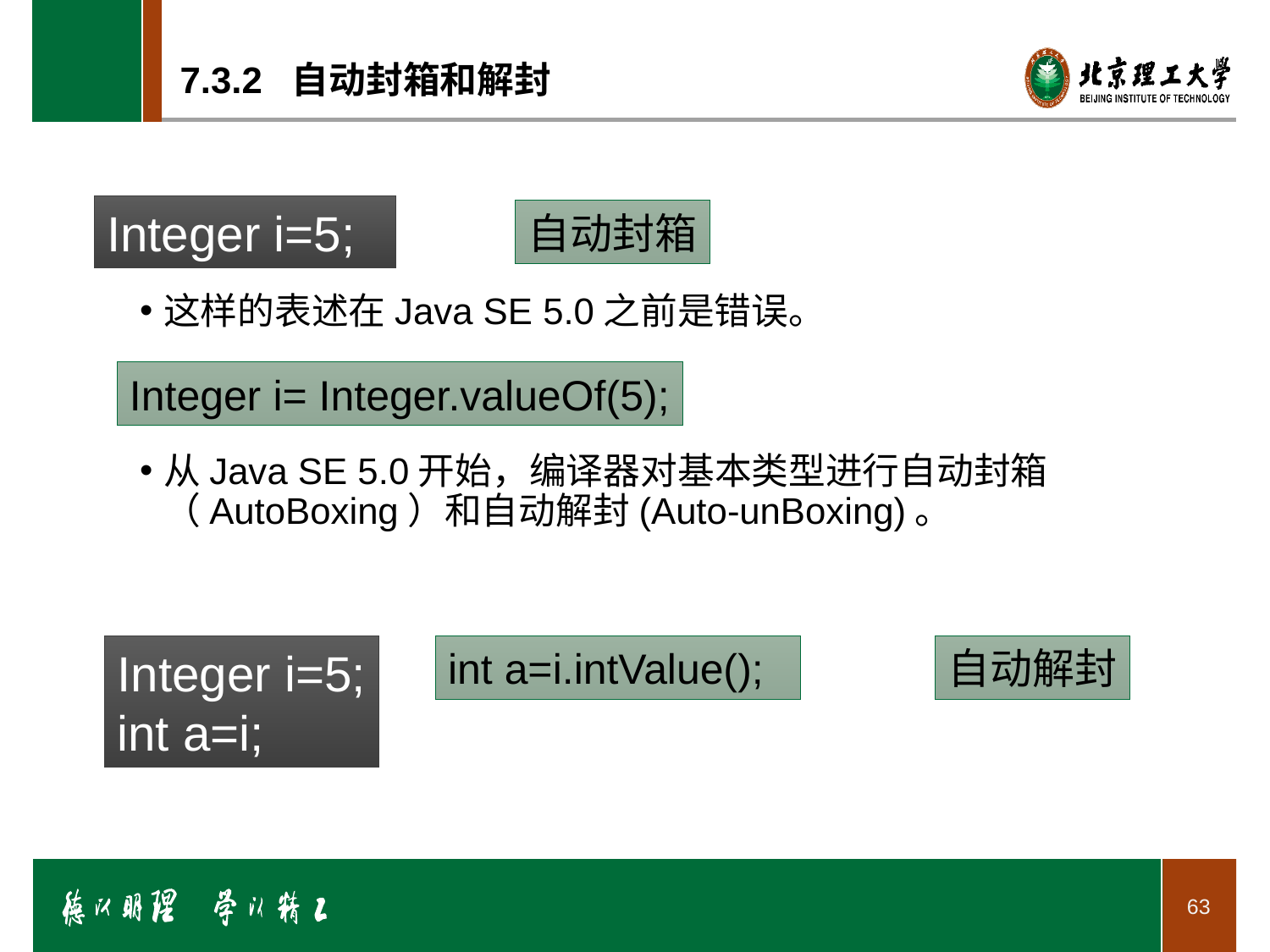

# 7.3.2  自动封箱和解封
Integer i=5;
自动封箱
这样的表述在Java SE 5.0之前是错误。

从Java SE 5.0开始，编译器对基本类型进行自动封箱（AutoBoxing）和自动解封(Auto-unBoxing)。

Integer i= Integer.valueOf(5);
自动解封
int a=i.intValue();
Integer i=5;
int a=i;